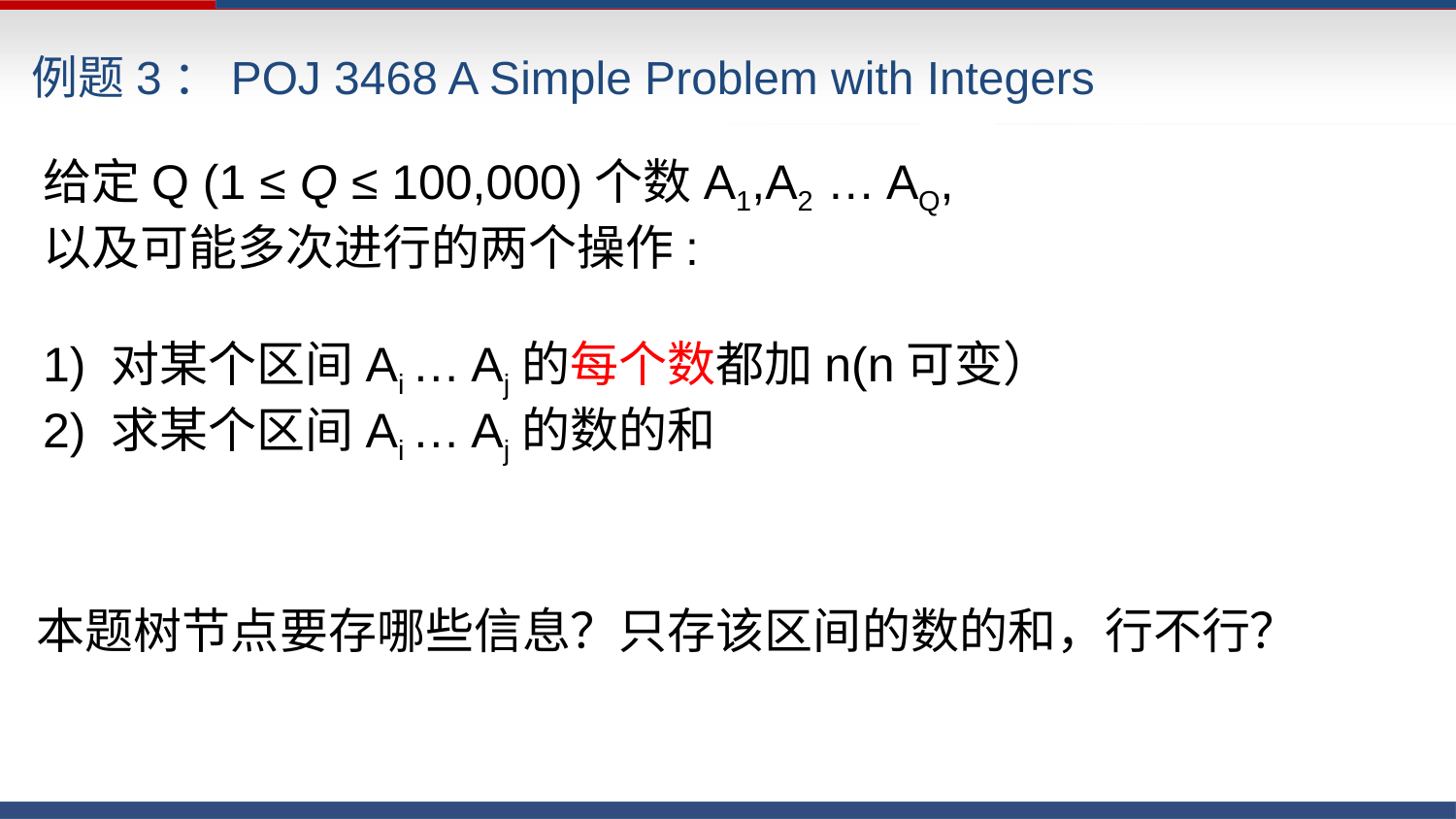

# 例题3：POJ 3468 A Simple Problem with Integers

给定Q (1 ≤ Q ≤ 100,000)个数A1,A2 … AQ,
以及可能多次进行的两个操作:

1) 对某个区间Ai … Aj的每个数都加n(n可变）
2) 求某个区间Ai … Aj的数的和
本题树节点要存哪些信息？只存该区间的数的和，行不行？